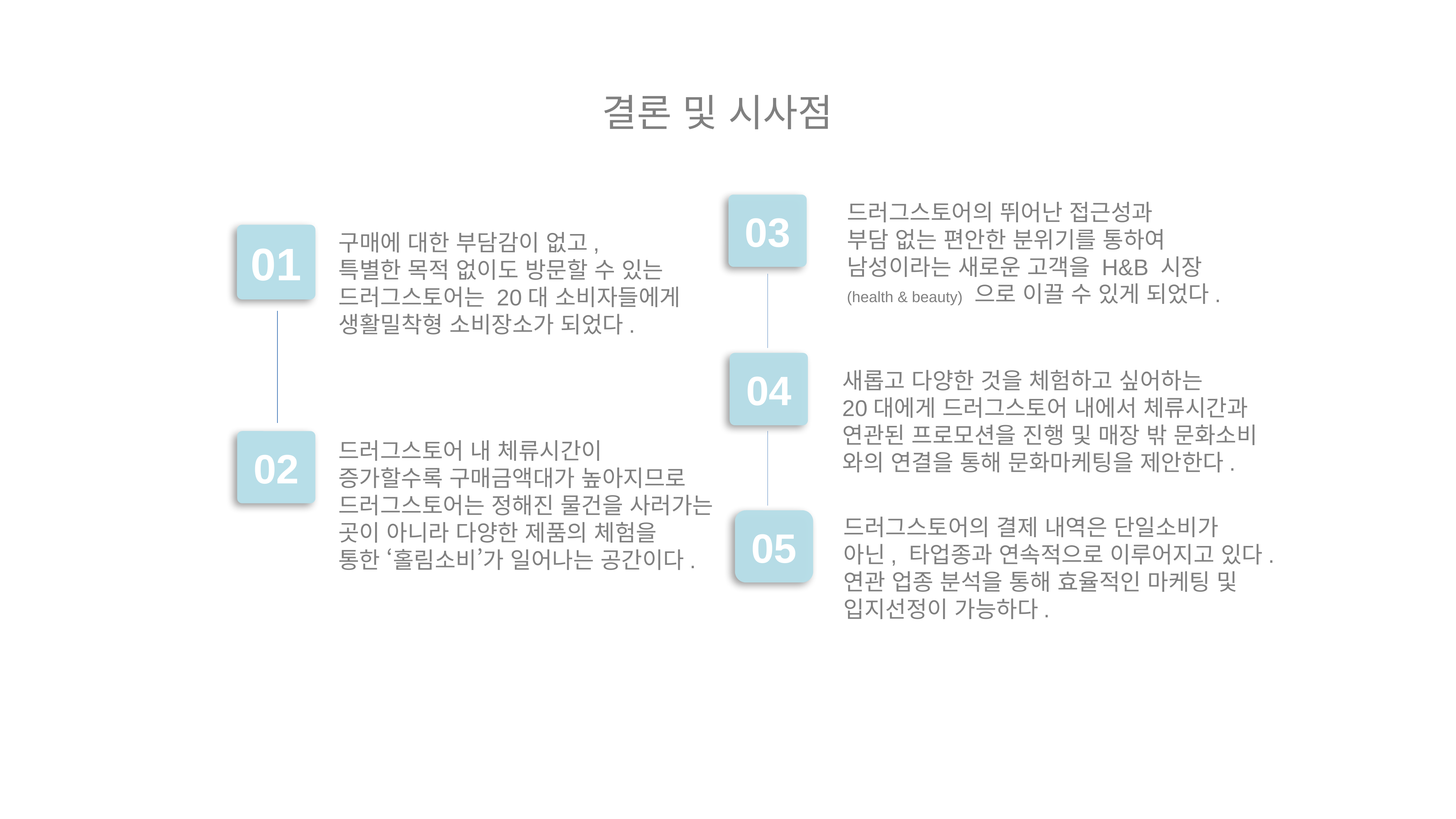

결론 및 시사점
03
드러그스토어의 뛰어난 접근성과
부담 없는 편안한 분위기를 통하여
남성이라는 새로운 고객을 H&B 시장
(health & beauty) 으로 이끌 수 있게 되었다.
01
구매에 대한 부담감이 없고,
특별한 목적 없이도 방문할 수 있는
드러그스토어는 20대 소비자들에게
생활밀착형 소비장소가 되었다.
04
새롭고 다양한 것을 체험하고 싶어하는
20대에게 드러그스토어 내에서 체류시간과
연관된 프로모션을 진행 및 매장 밖 문화소비
와의 연결을 통해 문화마케팅을 제안한다.

02
드러그스토어 내 체류시간이
증가할수록 구매금액대가 높아지므로
드러그스토어는 정해진 물건을 사러가는
곳이 아니라 다양한 제품의 체험을
통한 ‘홀림소비’가 일어나는 공간이다.
05
드러그스토어의 결제 내역은 단일소비가
아닌, 타업종과 연속적으로 이루어지고 있다.
연관 업종 분석을 통해 효율적인 마케팅 및
입지선정이 가능하다.